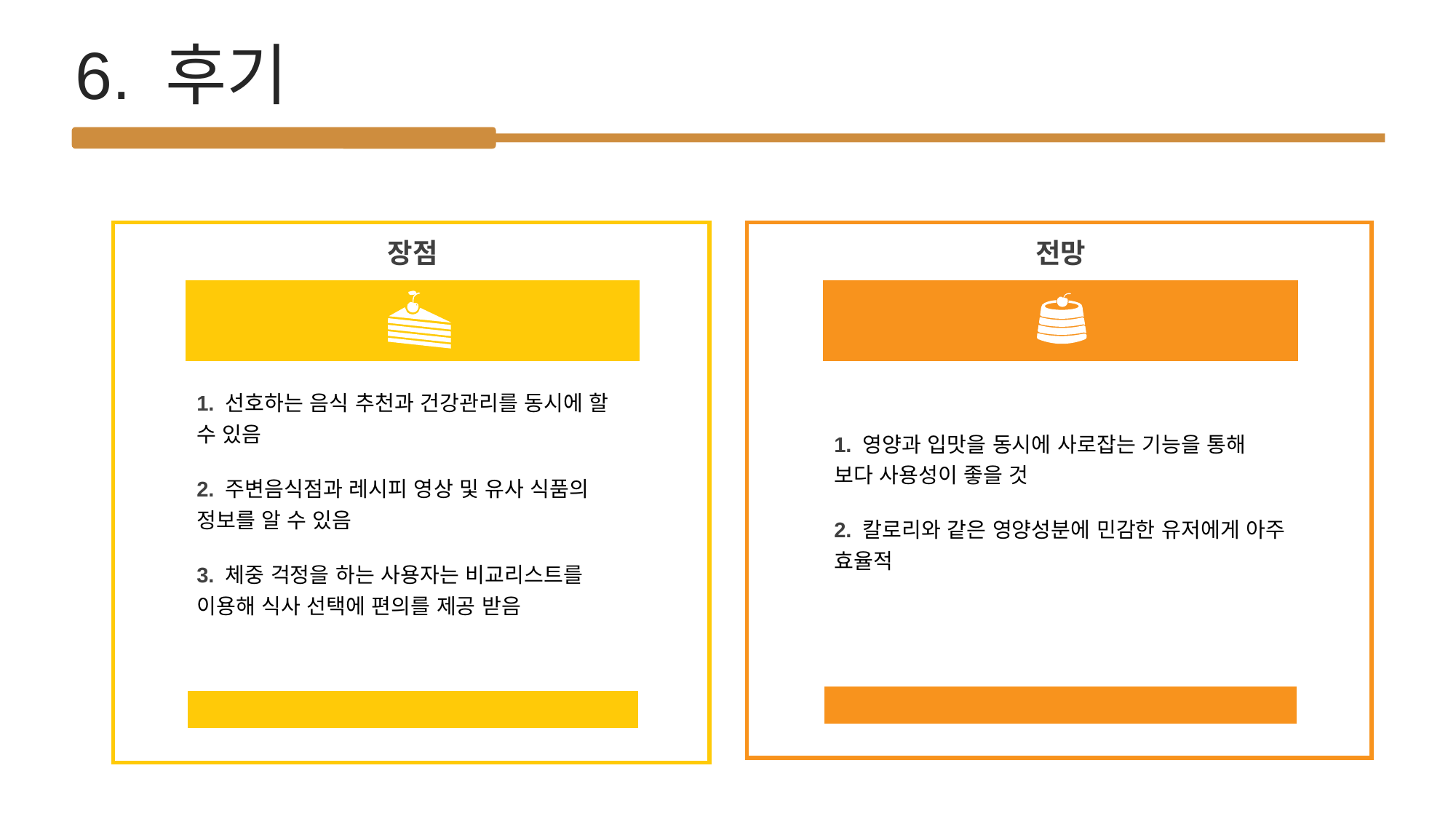

6. 후기
|  | 장점 |  |
| --- | --- | --- |
|  |  |  |
|  | 1. 선호하는 음식 추천과 건강관리를 동시에 할 수 있음 2. 주변음식점과 레시피 영상 및 유사 식품의 정보를 알 수 있음 3. 체중 걱정을 하는 사용자는 비교리스트를 이용해 식사 선택에 편의를 제공 받음 |  |
|  |  |  |
|  |  |  |
|  |  |  |
|  |  |  |
|  | 전망 |  |
| --- | --- | --- |
|  |  |  |
|  | 1. 영양과 입맛을 동시에 사로잡는 기능을 통해 보다 사용성이 좋을 것 2. 칼로리와 같은 영양성분에 민감한 유저에게 아주 효율적 |  |
|  |  |  |
|  |  |  |
|  |  |  |
|  |  |  |